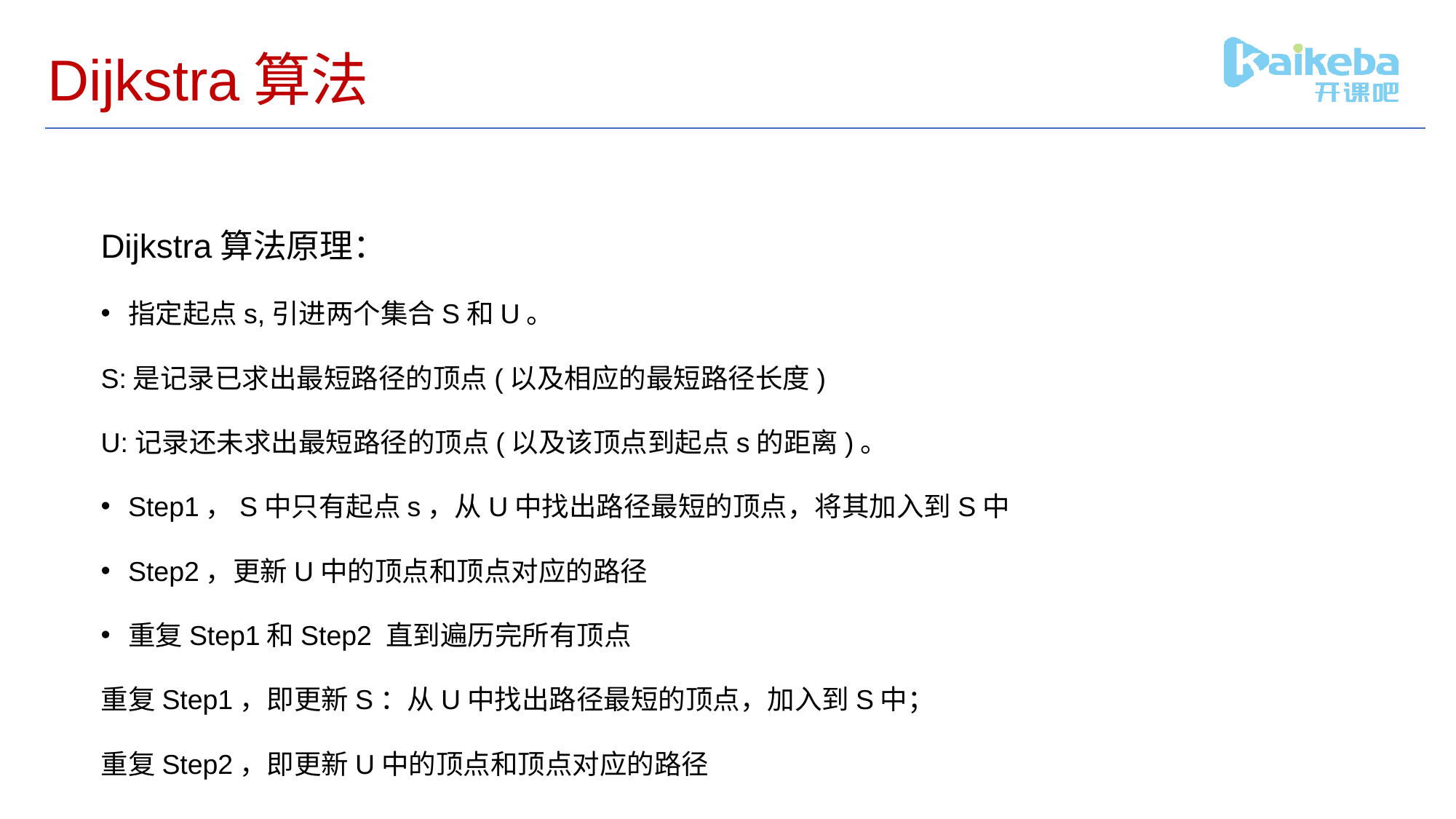

# Dijkstra算法
Dijkstra算法原理：
指定起点s,引进两个集合S和U。
S:是记录已求出最短路径的顶点(以及相应的最短路径长度)
U:记录还未求出最短路径的顶点(以及该顶点到起点s的距离)。
Step1，S中只有起点s，从U中找出路径最短的顶点，将其加入到S中
Step2，更新U中的顶点和顶点对应的路径
重复Step1和Step2 直到遍历完所有顶点
重复Step1，即更新S：从U中找出路径最短的顶点，加入到S中；
重复Step2，即更新U中的顶点和顶点对应的路径